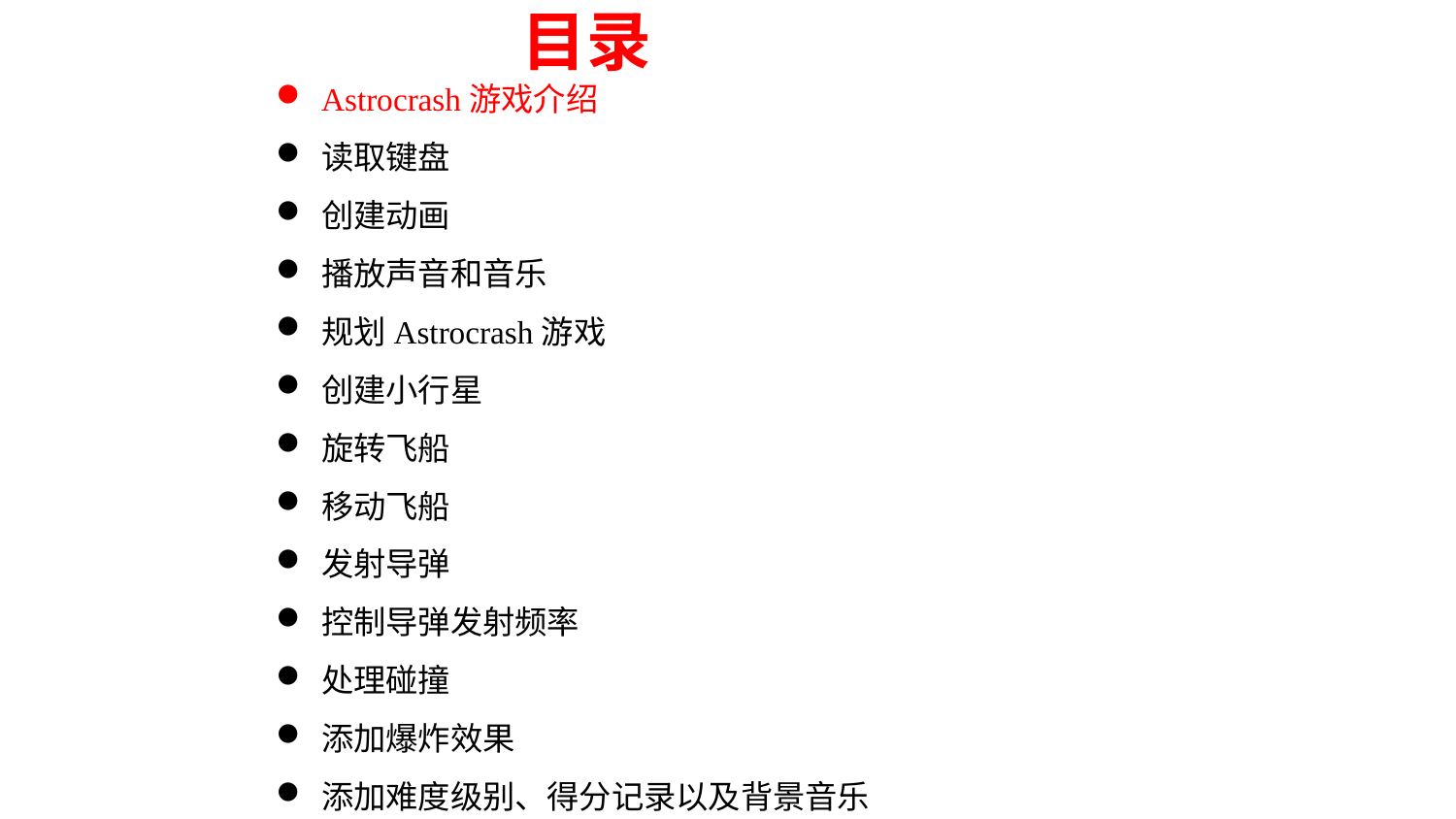

目录
Astrocrash游戏介绍
读取键盘
创建动画
播放声音和音乐
规划Astrocrash游戏
创建小行星
旋转飞船
移动飞船
发射导弹
控制导弹发射频率
处理碰撞
添加爆炸效果
添加难度级别、得分记录以及背景音乐